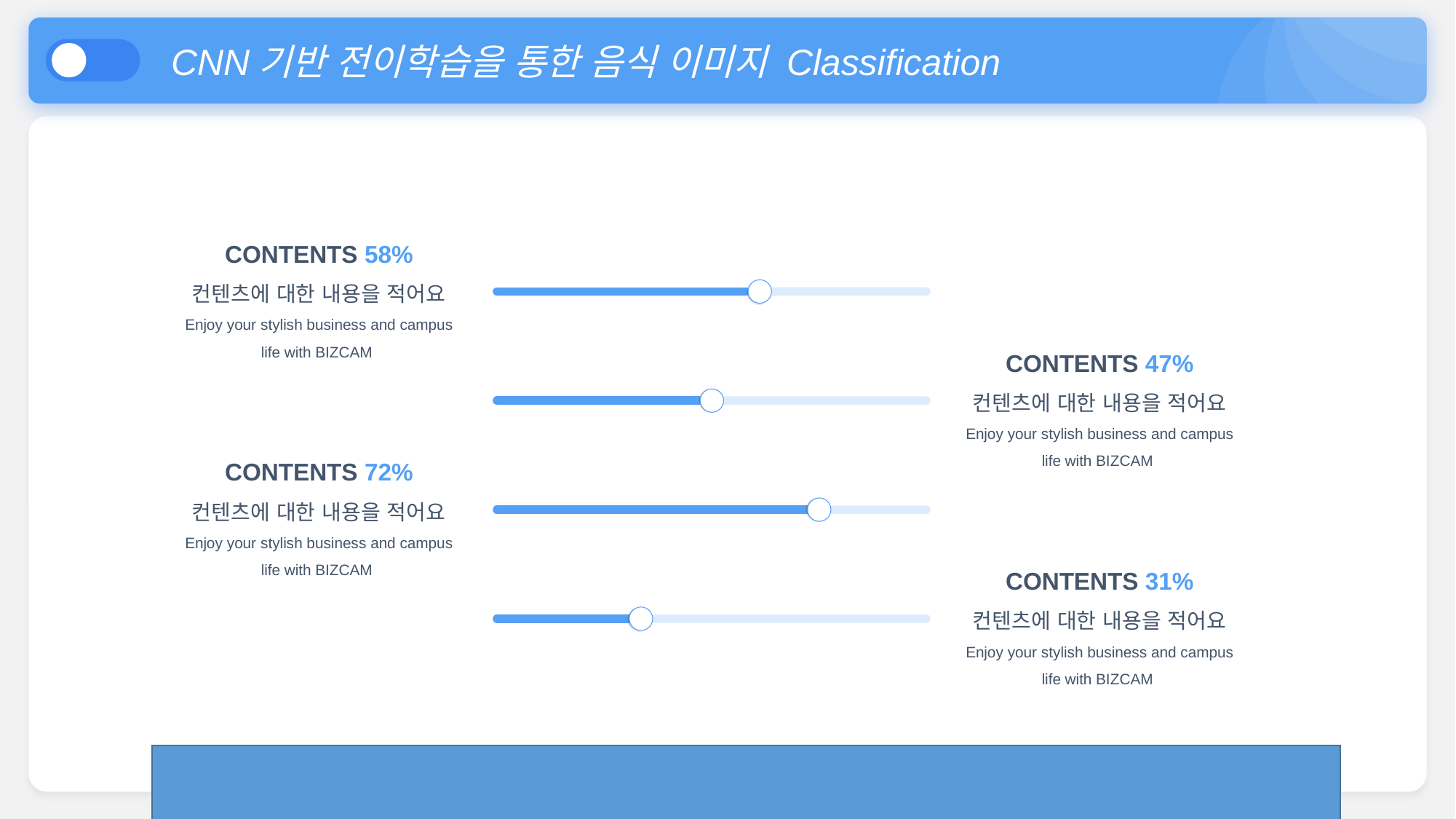

CNN기반 전이학습을 통한 음식 이미지 Classification

CONTENTS 58%
컨텐츠에 대한 내용을 적어요
Enjoy your stylish business and campus life with BIZCAM

CONTENTS 47%
컨텐츠에 대한 내용을 적어요
Enjoy your stylish business and campus life with BIZCAM

CONTENTS 72%
컨텐츠에 대한 내용을 적어요
Enjoy your stylish business and campus life with BIZCAM

CONTENTS 31%
컨텐츠에 대한 내용을 적어요
Enjoy your stylish business and campus life with BIZCAM

목차